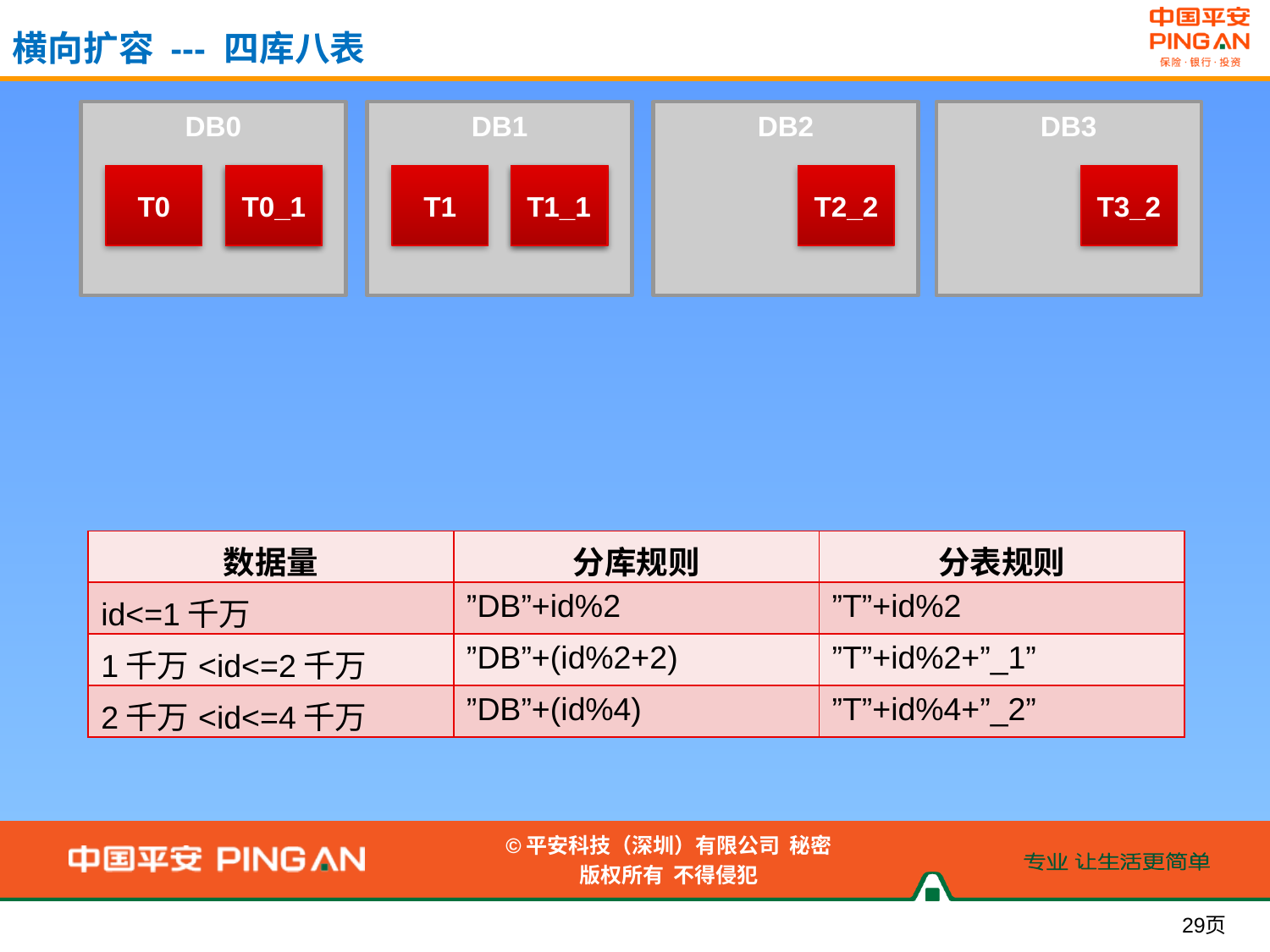

横向扩容 --- 四库八表

DB0
DB1
DB2
DB3
T0
T0_2
T0_1
T1
T1_1
T1_2
T2_2
T3_2
| 数据量 | 分库规则 | 分表规则 |
| --- | --- | --- |
| id<=1千万 | ”DB”+id%2 | ”T”+id%2 |
| 1千万<id<=2千万 | ”DB”+(id%2+2) | ”T”+id%2+”\_1” |
| 2千万<id<=4千万 | ”DB”+(id%4) | ”T”+id%4+”\_2” |